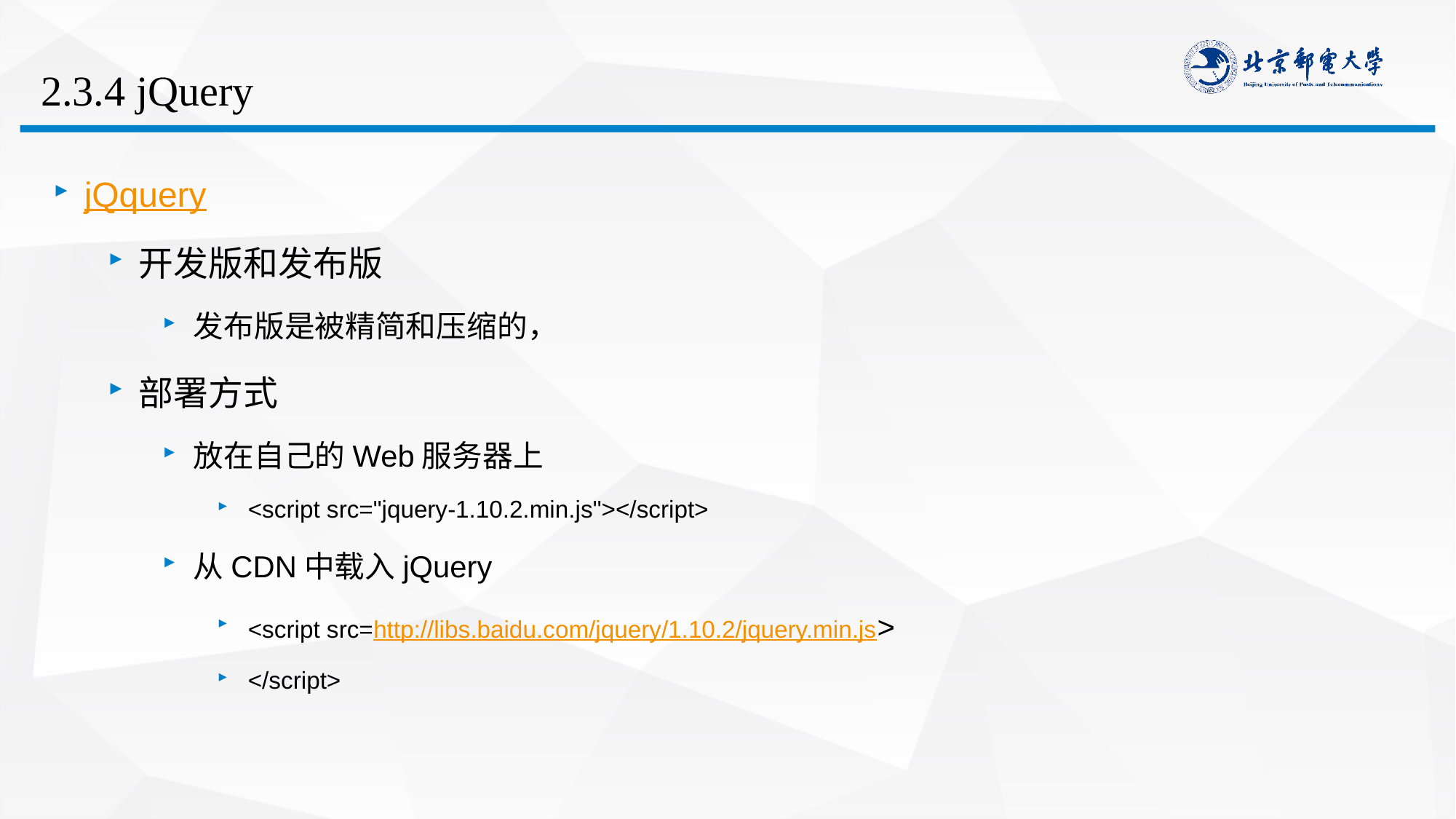

# 2.3.4 jQuery
jQquery
开发版和发布版
发布版是被精简和压缩的，
部署方式
放在自己的Web服务器上
<script src="jquery-1.10.2.min.js"></script>
从CDN中载入jQuery
<script src=http://libs.baidu.com/jquery/1.10.2/jquery.min.js>
</script>